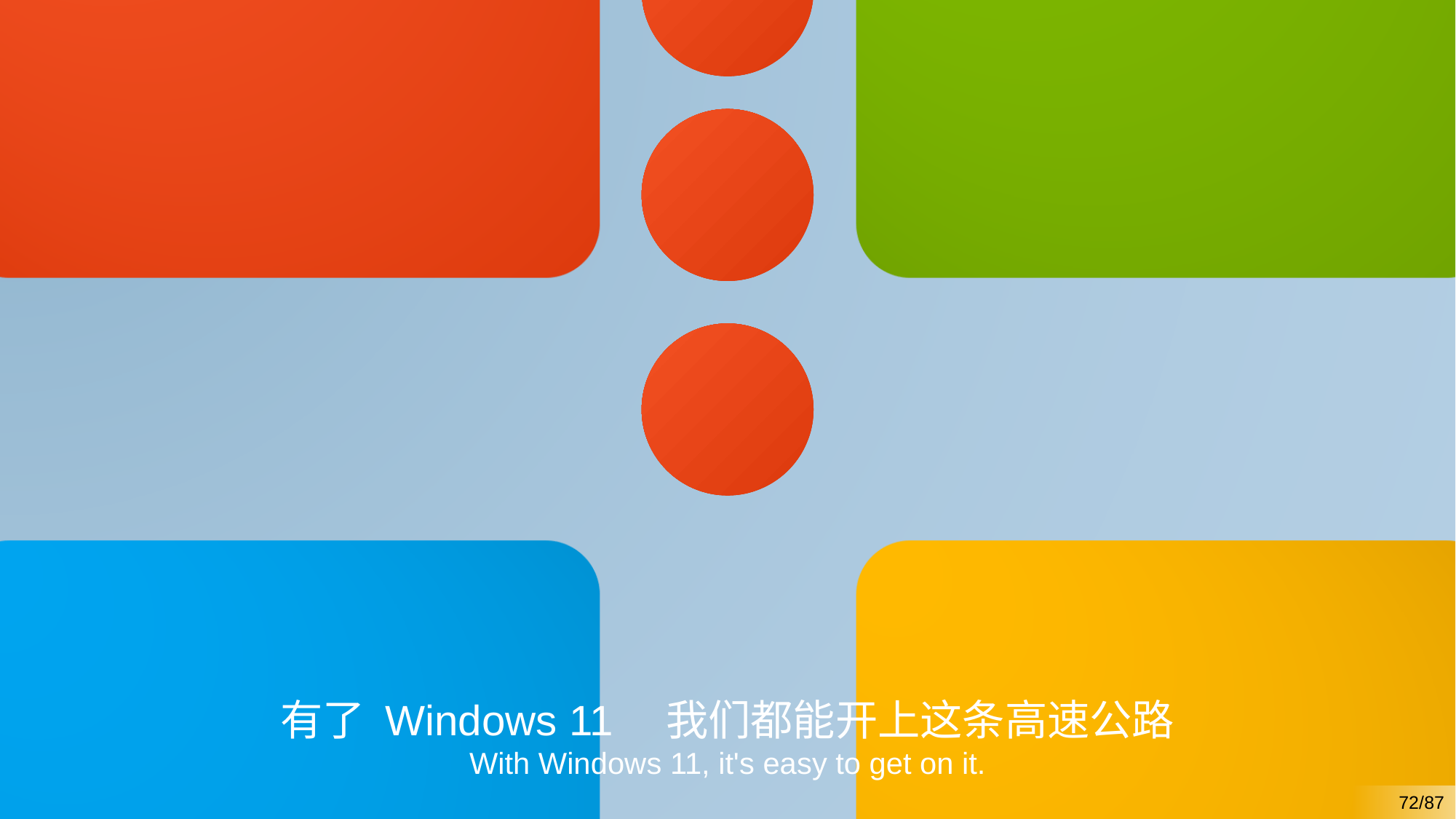

有了 Windows 11　我们都能开上这条高速公路
With Windows 11, it's easy to get on it.